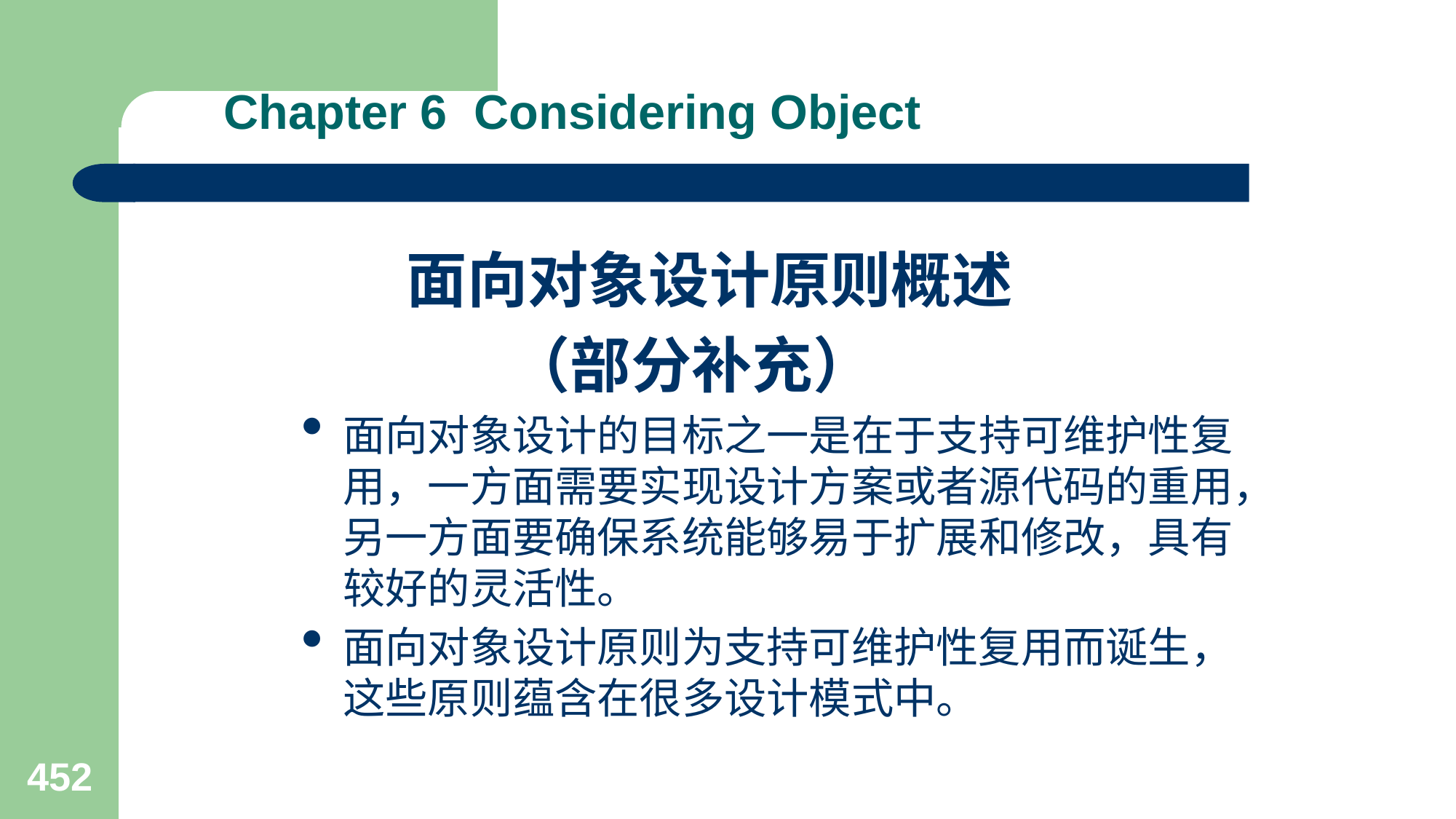

# Chapter 6  Considering Object
          面向对象设计原则概述
              （部分补充）
面向对象设计的目标之一是在于支持可维护性复用，一方面需要实现设计方案或者源代码的重用，另一方面要确保系统能够易于扩展和修改，具有较好的灵活性。
面向对象设计原则为支持可维护性复用而诞生，这些原则蕴含在很多设计模式中。
452